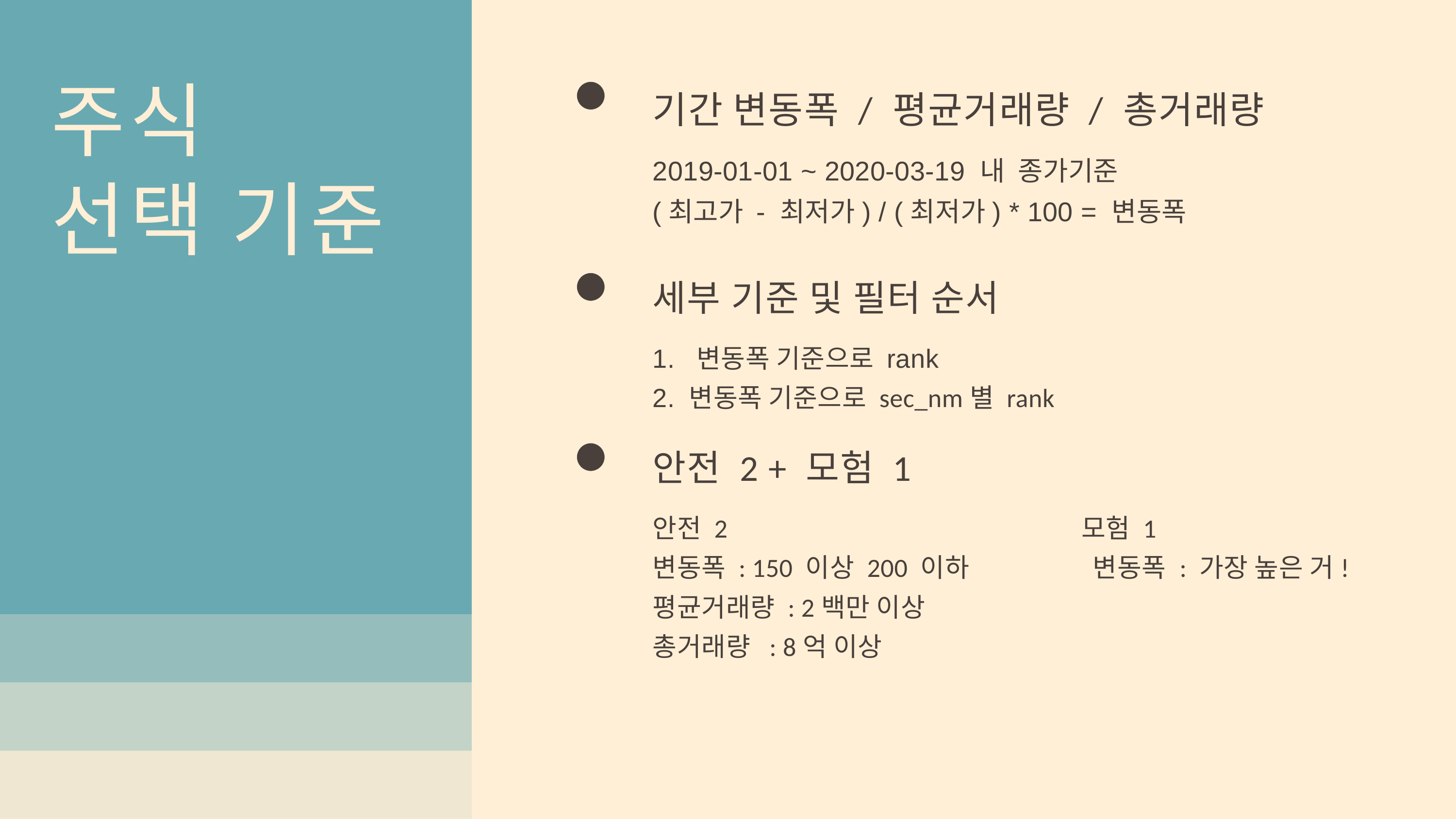

주식
선택 기준

기간 변동폭 / 평균거래량 / 총거래량
2019-01-01 ~ 2020-03-19 내  종가기준
(최고가 - 최저가) / (최저가) * 100 = 변동폭

세부 기준 및 필터 순서
1.  변동폭 기준으로 rank
2. 변동폭 기준으로 sec_nm별 rank

안전 2 + 모험 1
안전 2                                                        모험 1
변동폭 : 150 이상 200 이하                    변동폭 : 가장 높은 거!
평균거래량 : 2백만 이상
총거래량  : 8억 이상